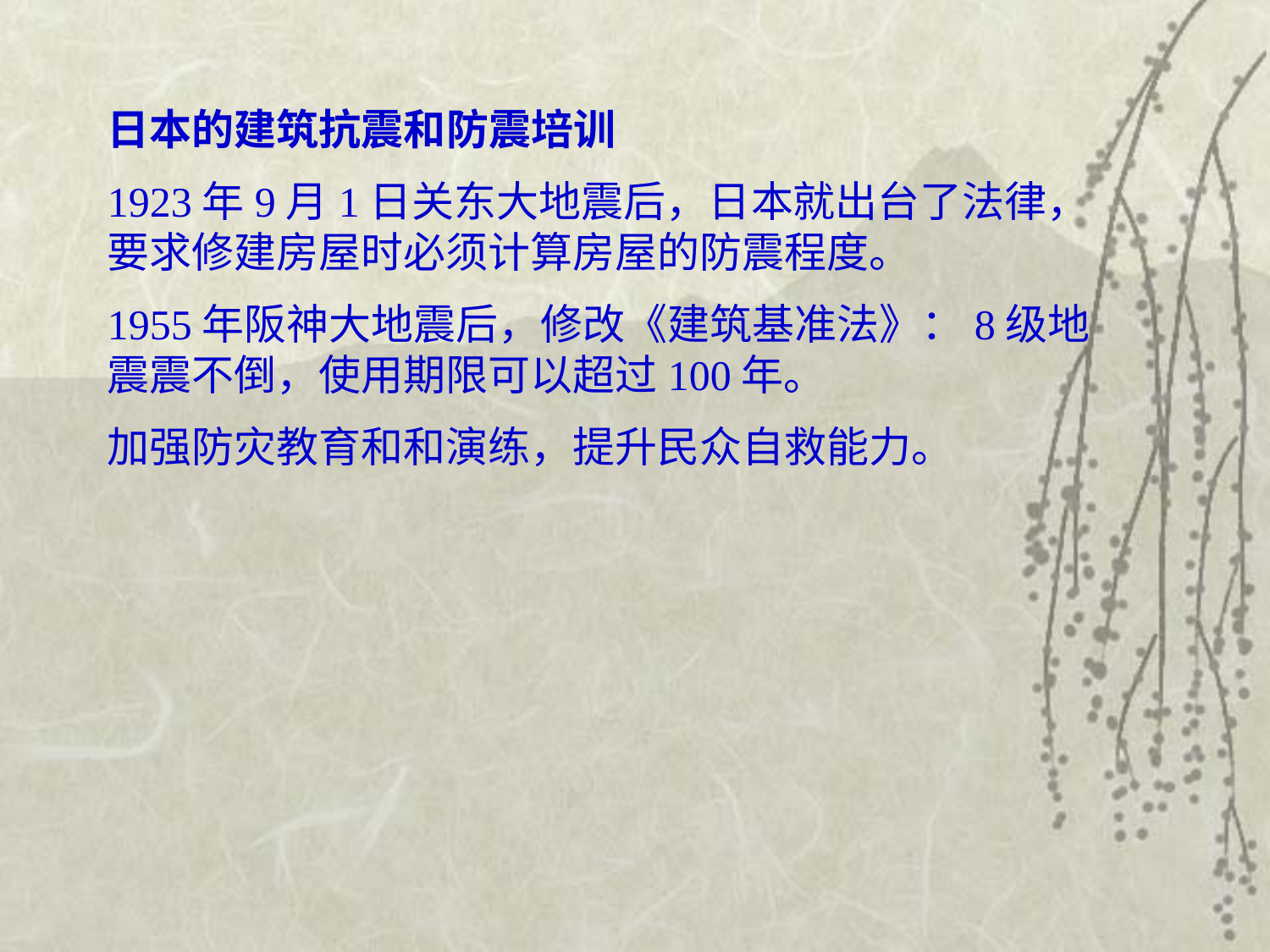

日本的建筑抗震和防震培训
1923年9月1日关东大地震后，日本就出台了法律，要求修建房屋时必须计算房屋的防震程度。
1955年阪神大地震后，修改《建筑基准法》：8级地震震不倒，使用期限可以超过100年。
加强防灾教育和和演练，提升民众自救能力。